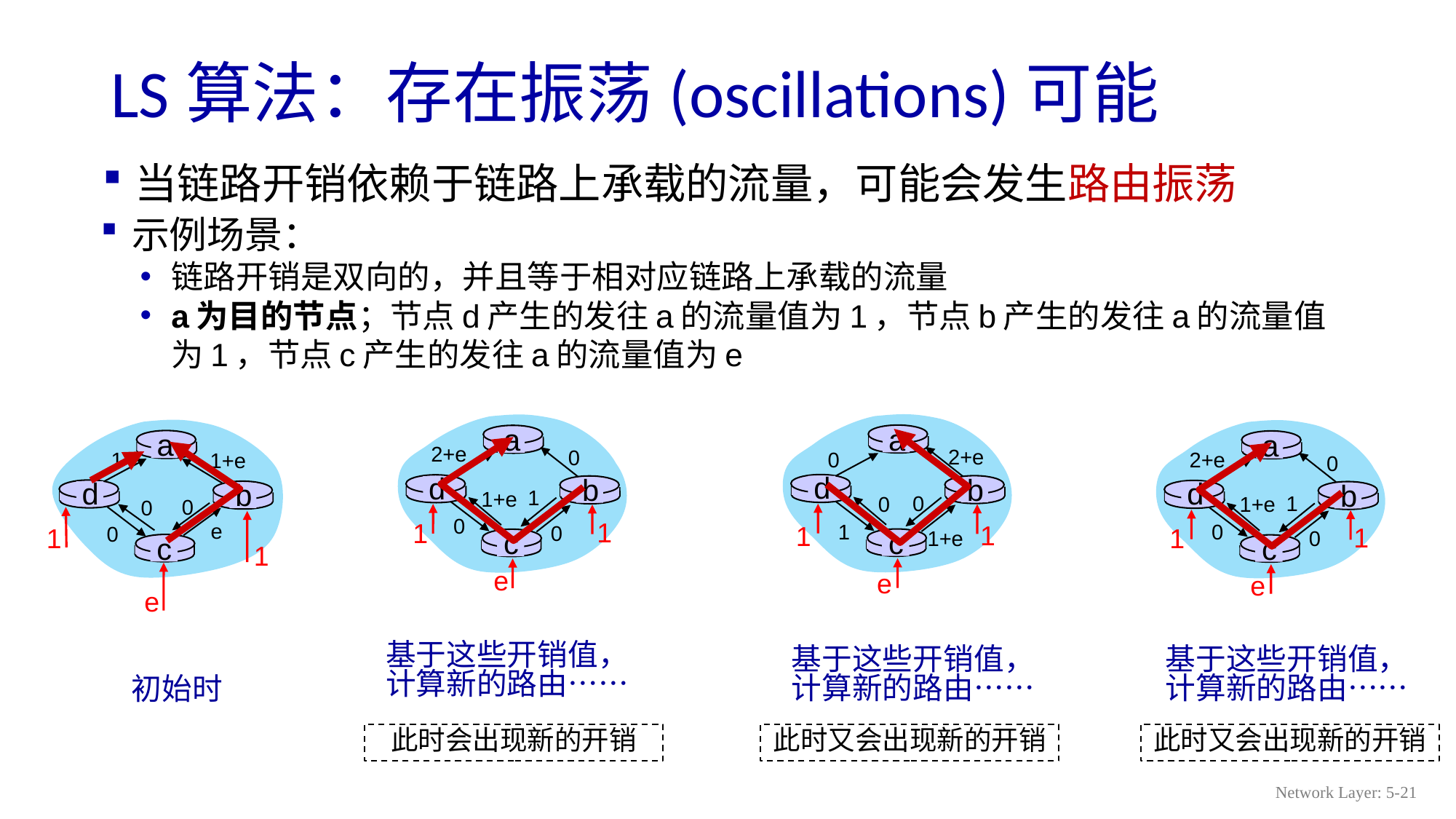

# LS算法：存在振荡(oscillations)可能
当链路开销依赖于链路上承载的流量，可能会发生路由振荡
示例场景：
链路开销是双向的，并且等于相对应链路上承载的流量
a为目的节点；节点d产生的发往a的流量值为1，节点b产生的发往a的流量值为1，节点c产生的发往a的流量值为e

a

d

b

c

基于这些开销值，计算新的路由……

a

d

b

c

基于这些开销值，计算新的路由……

a

d

b

c

基于这些开销值，计算新的路由……
a

2+e
0
1
1+e
0
0

2+e
0
0
0
1
1+e
2+e
0
1
1+e
0
0
1

1+e

d

b

0
0

1
1
e

1
1
e
e
1
1
e
0
1
1
e
c

初始时
此时会出现新的开销
此时又会出现新的开销
此时又会出现新的开销
Network Layer: 5-21